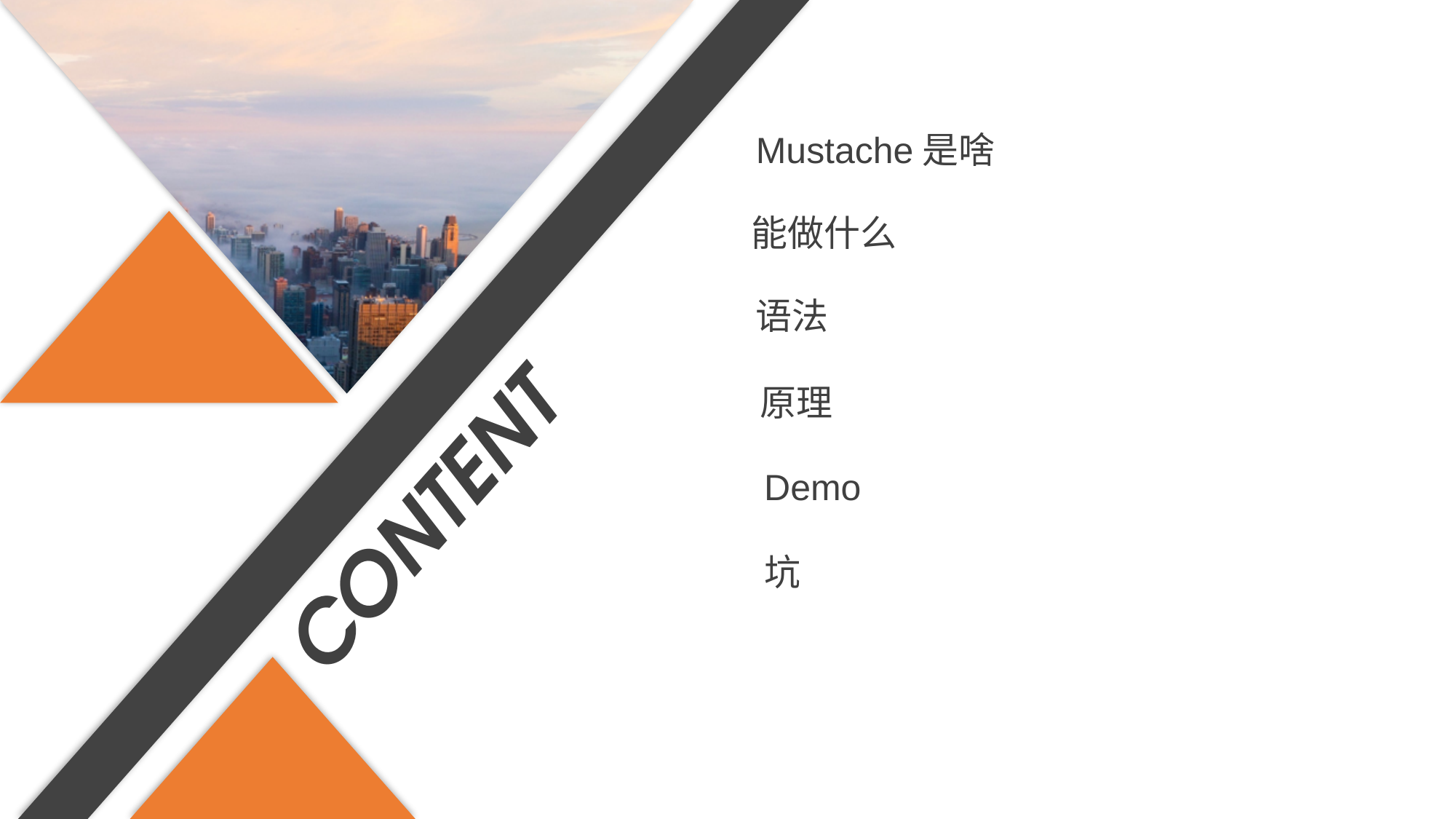

Mustache是啥
能做什么

语法
原理
Demo
CONTENT
坑